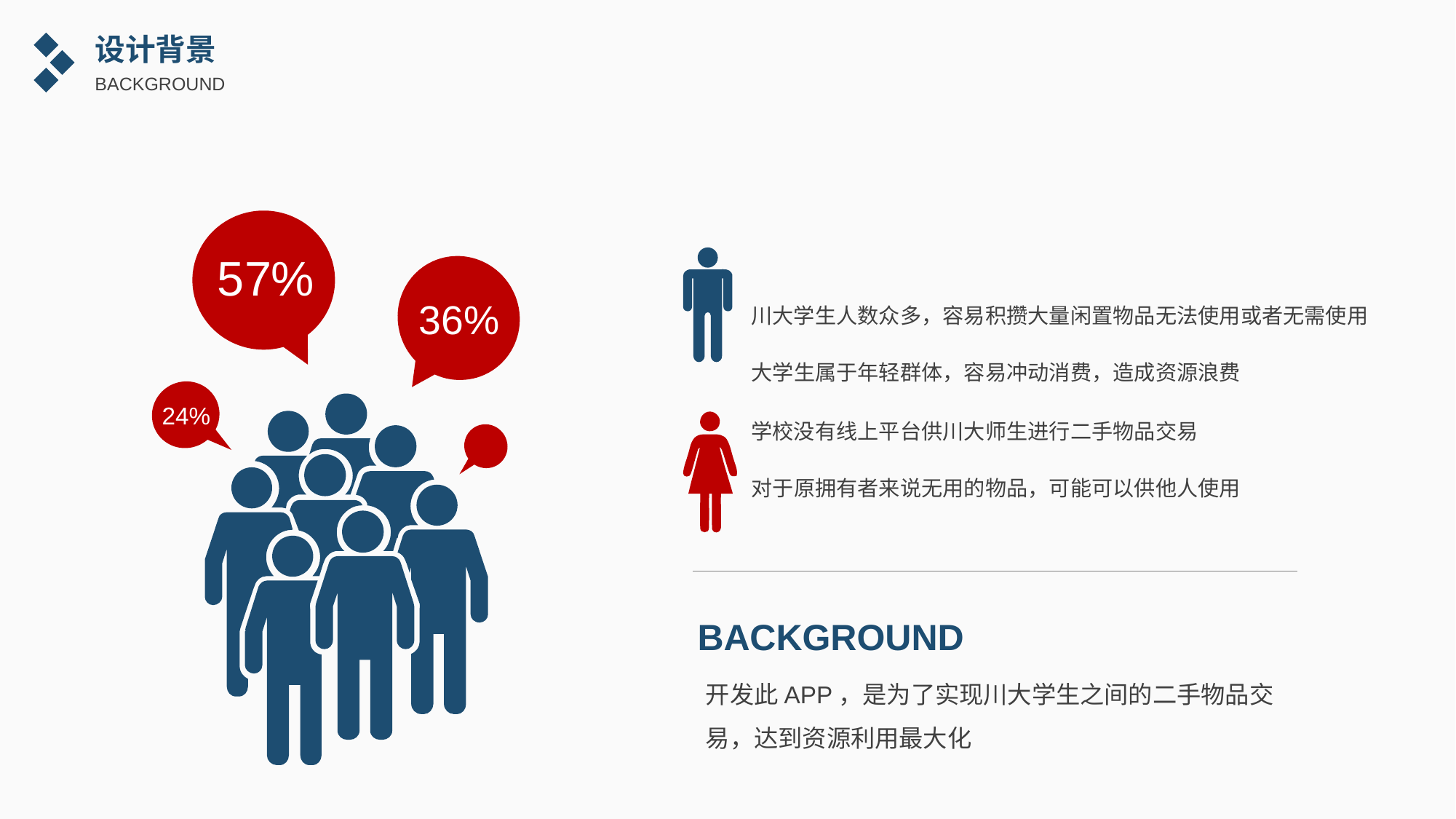

设计背景
BACKGROUND

57%

川大学生人数众多，容易积攒大量闲置物品无法使用或者无需使用
36%
大学生属于年轻群体，容易冲动消费，造成资源浪费

24%
学校没有线上平台供川大师生进行二手物品交易

对于原拥有者来说无用的物品，可能可以供他人使用

BACKGROUND
开发此APP，是为了实现川大学生之间的二手物品交易，达到资源利用最大化